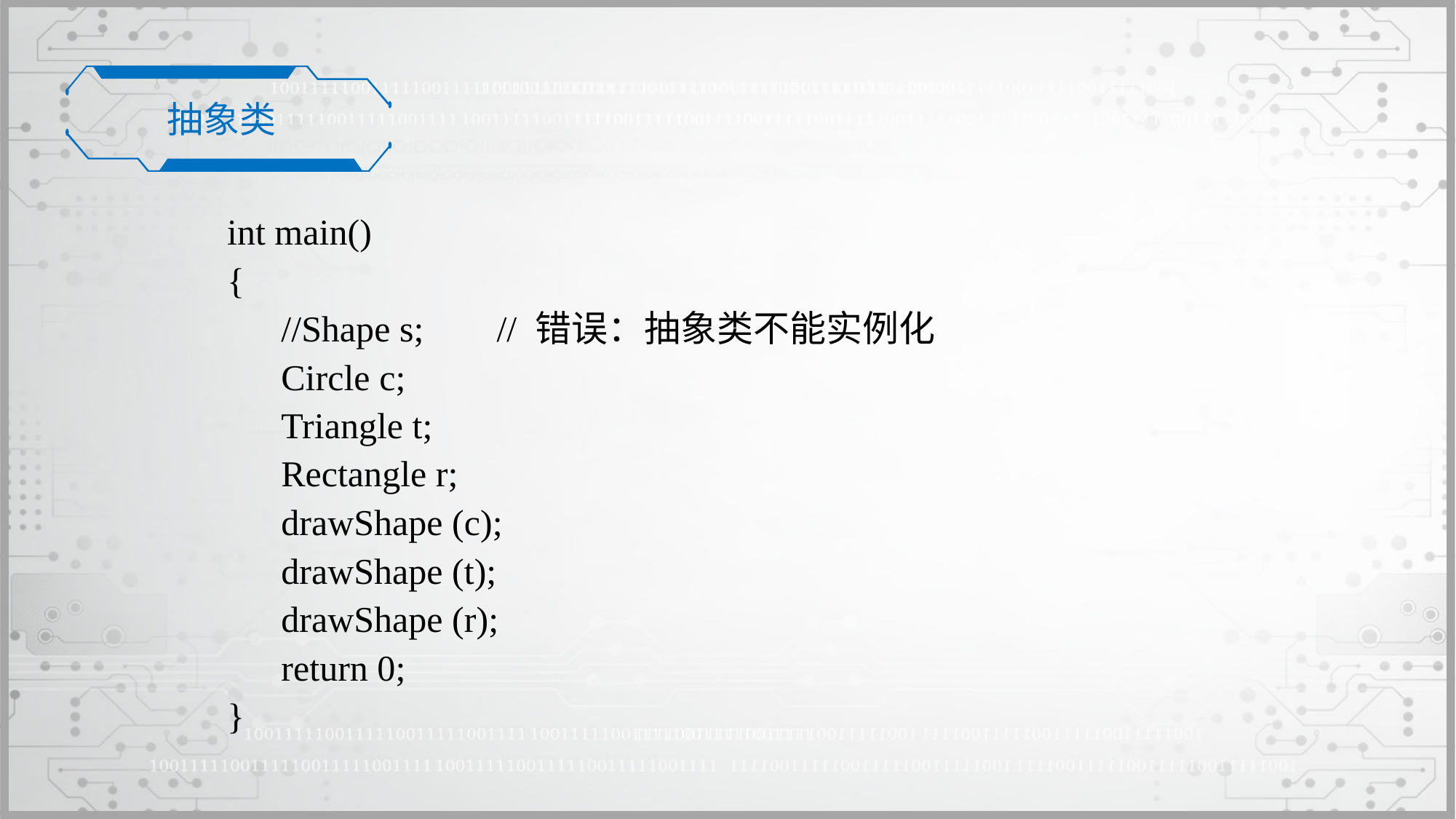

抽象类
int main()
{
	//Shape s;        // 错误：抽象类不能实例化
	Circle c;
	Triangle t;
	Rectangle r;
	drawShape (c);
	drawShape (t);
	drawShape (r);
	return 0;
}